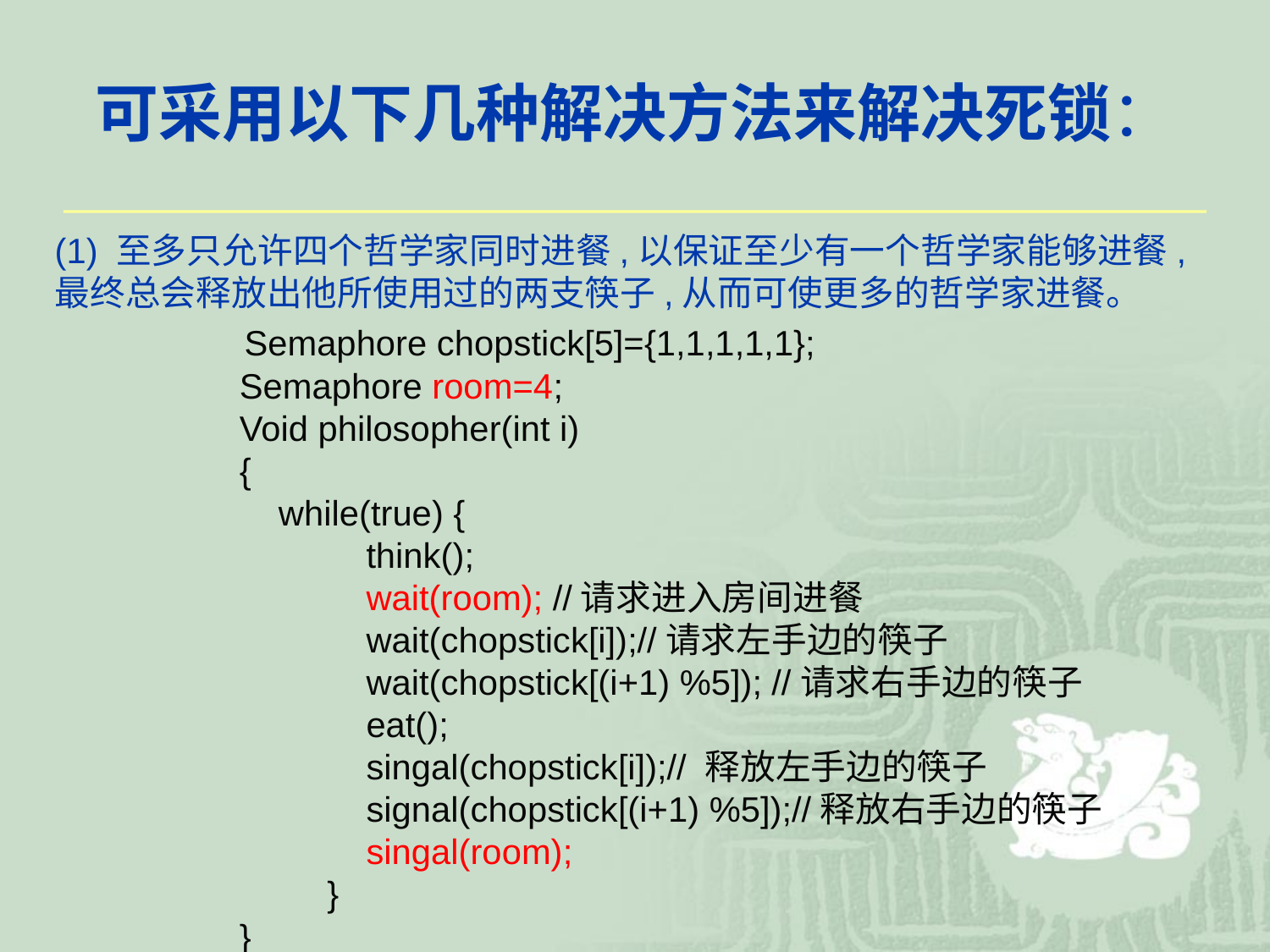

# 可采用以下几种解决方法来解决死锁：
(1) 至多只允许四个哲学家同时进餐,以保证至少有一个哲学家能够进餐,最终总会释放出他所使用过的两支筷子,从而可使更多的哲学家进餐。
                Semaphore chopstick[5]={1,1,1,1,1};
                   Semaphore room=4;
                   Void philosopher(int i)
                   {
                       while(true) {
                                think();
                                wait(room); //请求进入房间进餐
                                wait(chopstick[i]);//请求左手边的筷子
                                wait(chopstick[(i+1) %5]); //请求右手边的筷子
                                eat();
                                singal(chopstick[i]);// 释放左手边的筷子
                                signal(chopstick[(i+1) %5]);//释放右手边的筷子
                                singal(room);
                            }
                   }